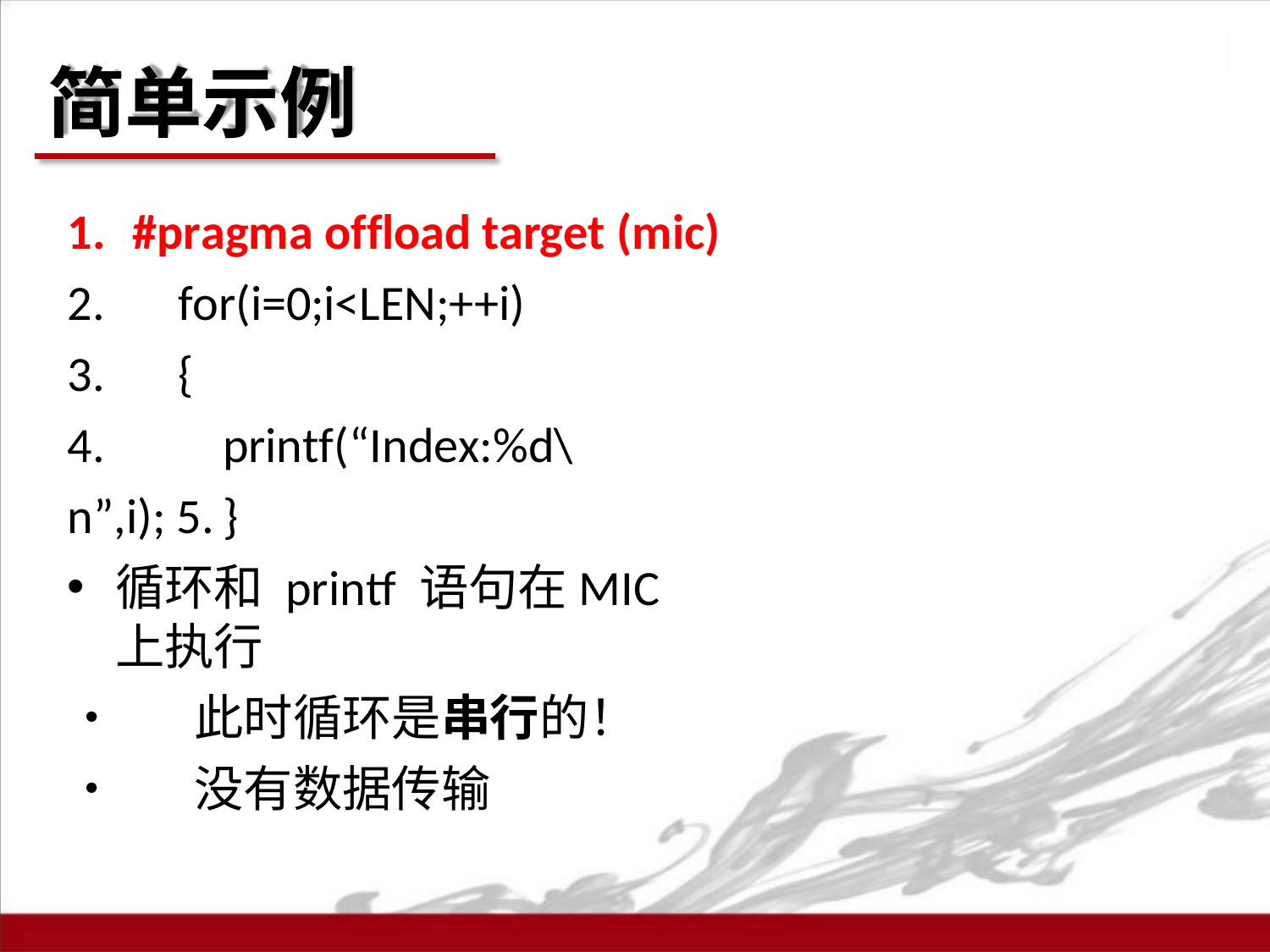

# 简单示例

1.	#pragma offload target (mic)
2.	for(i=0;i<LEN;++i)
3.	{
4.		printf(“Index:%d\n”,i); 5.	}
循环和 printf 语句在MIC上执行
•	此时循环是串行的！
•	没有数据传输

44